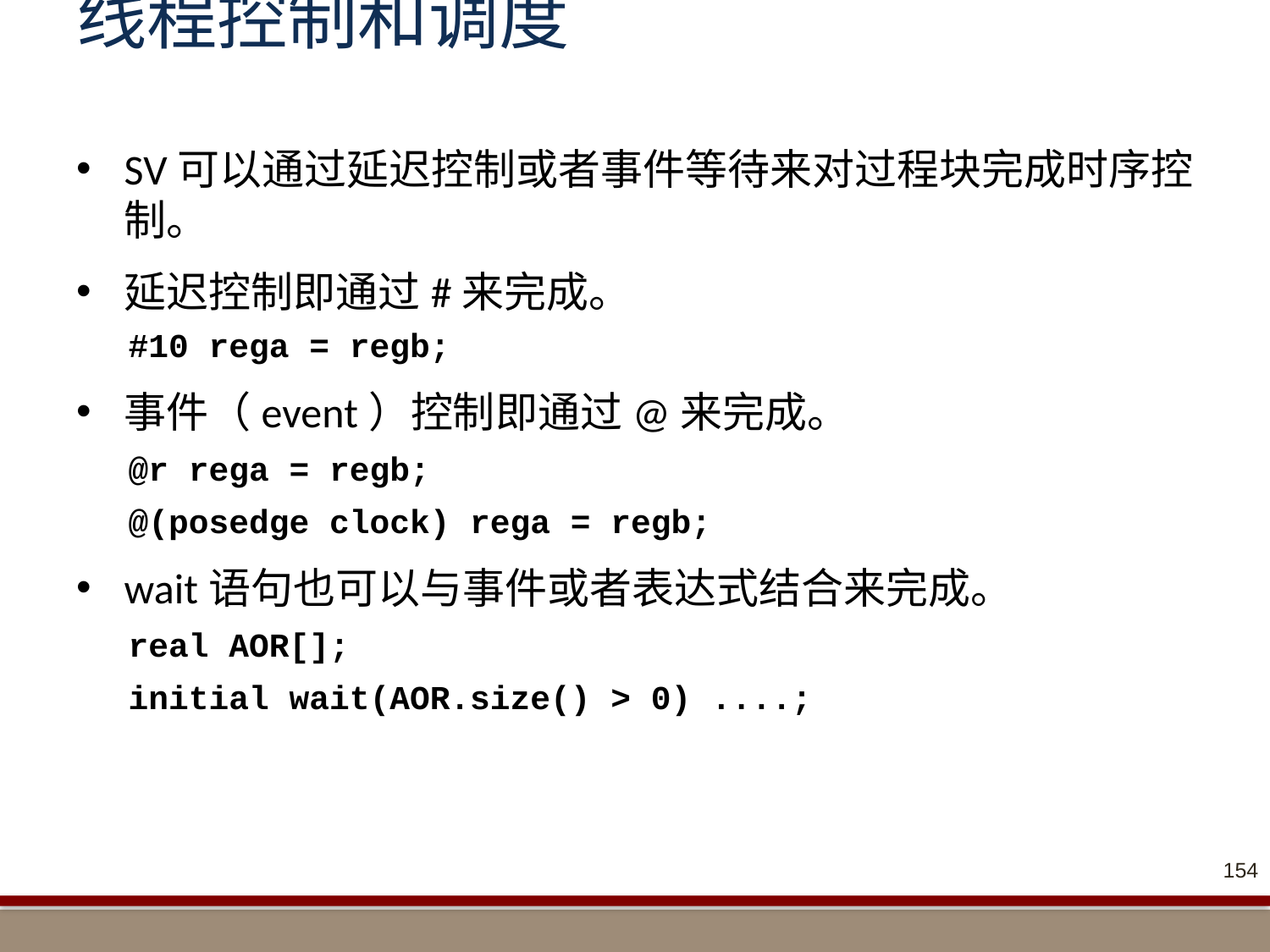

# 线程控制和调度
SV可以通过延迟控制或者事件等待来对过程块完成时序控制。
延迟控制即通过#来完成。
#10 rega = regb;
事件（event）控制即通过@来完成。
@r rega = regb;
@(posedge clock) rega = regb;
wait语句也可以与事件或者表达式结合来完成。
real AOR[];
initial wait(AOR.size() > 0) ....;
154